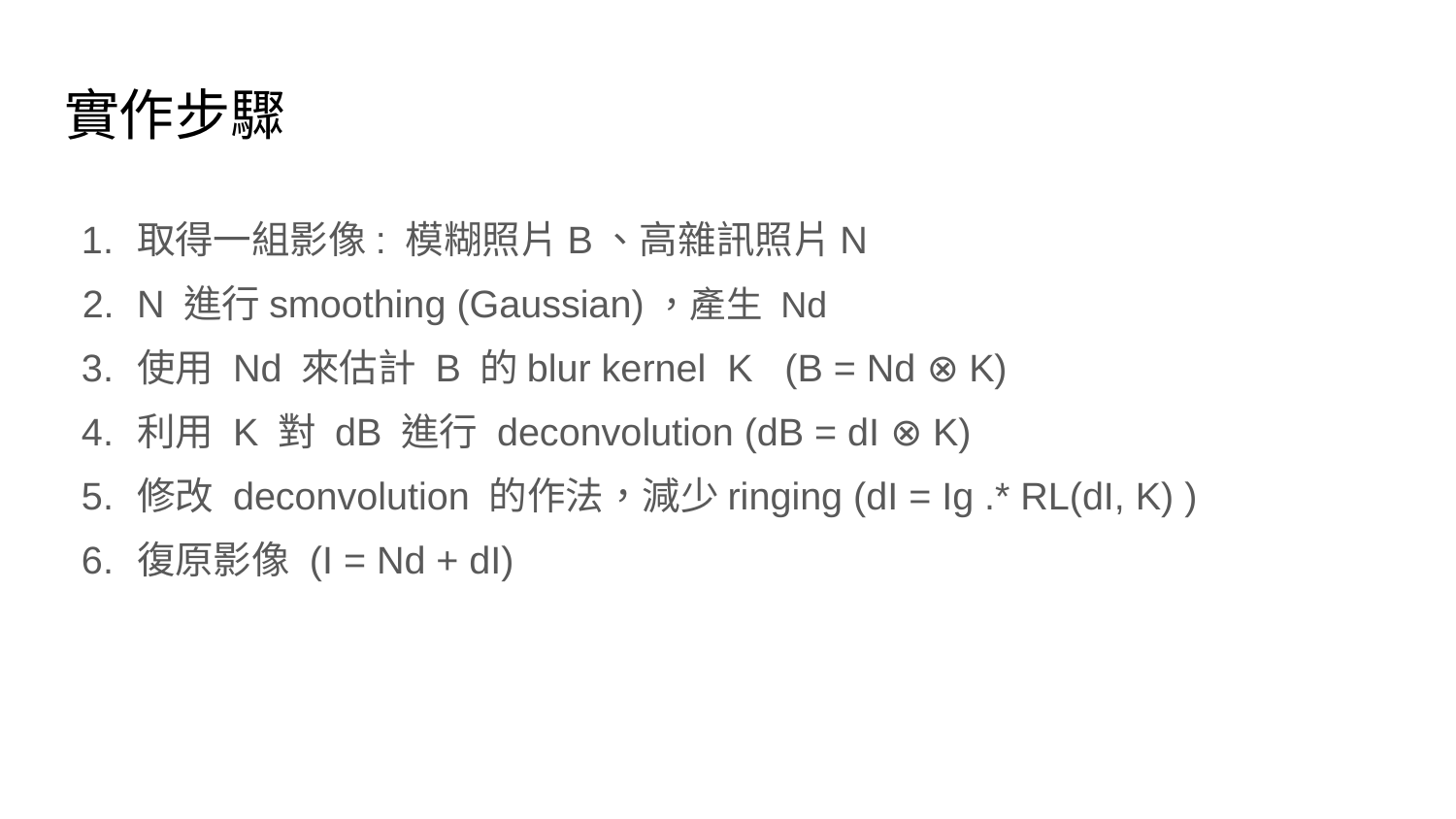

# 實作步驟
取得一組影像: 模糊照片B、高雜訊照片N
N 進行smoothing (Gaussian)，產生 Nd
使用 Nd 來估計 B 的blur kernel  K   (B = Nd ⊗ K)
利用 K 對 dB 進行 deconvolution (dB = dI ⊗ K)
修改 deconvolution 的作法，減少ringing (dI = Ig .* RL(dI, K) )
復原影像 (I = Nd + dI)